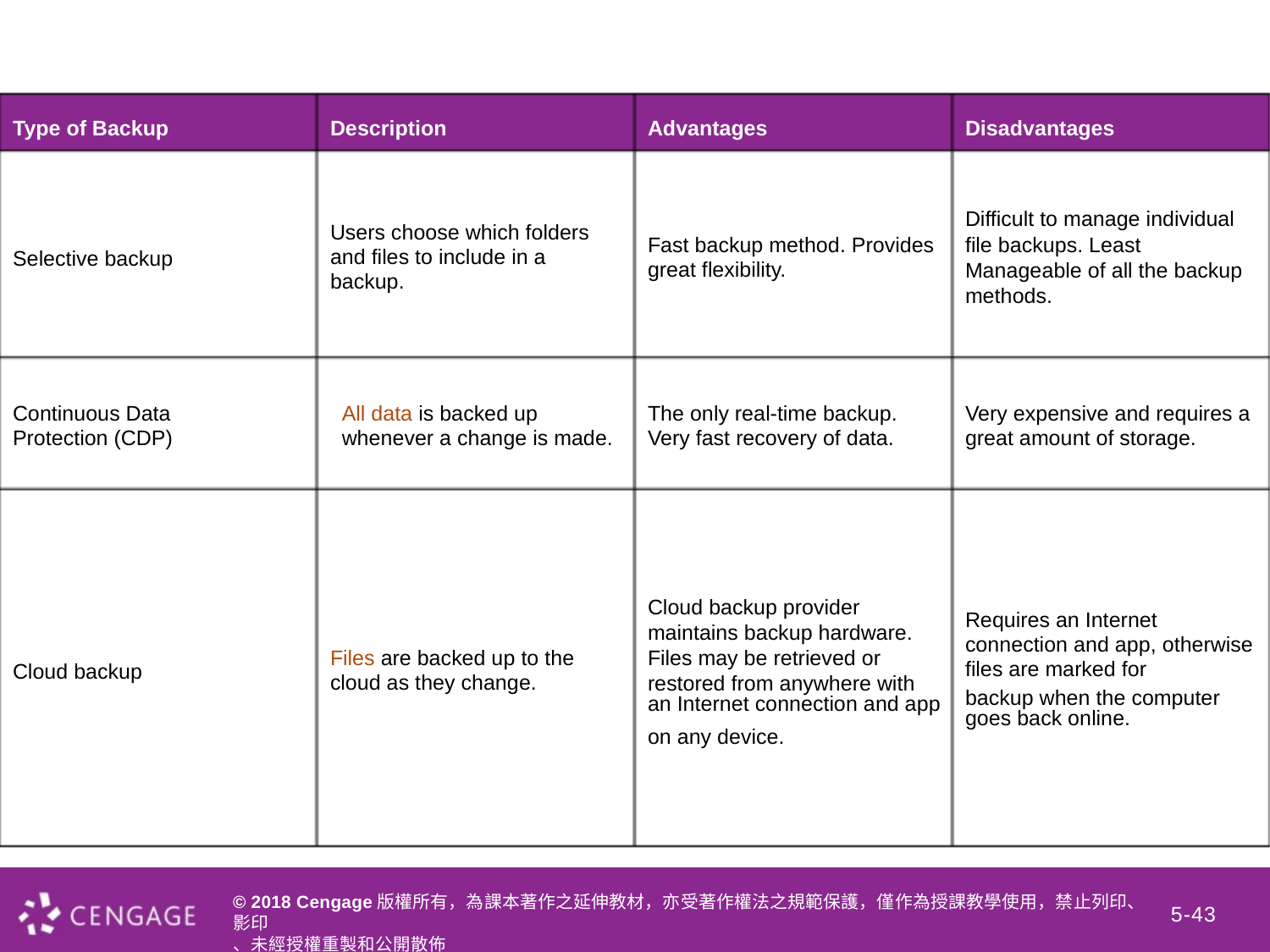

Type of Backup
Description
Advantages
Disadvantages
Difficult to manage individual file backups. Least Manageable of all the backup methods.
Users choose which folders and files to include in a backup.
Fast backup method. Provides great flexibility.
Selective backup
Continuous Data Protection (CDP)
All data is backed up whenever a change is made.
The only real-time backup. Very fast recovery of data.
Very expensive and requires a great amount of storage.
Cloud backup provider maintains backup hardware. Files may be retrieved or restored from anywhere with
an Internet connection and app
on any device.
Requires an Internet connection and app, otherwise files are marked for
backup when the computer
goes back online.
Files are backed up to the cloud as they change.
Cloud backup

© 2018 Cengage版權所有，為課本著作之延伸教材，亦受著作權法之規範保護，僅作為授課教學使用，禁止列印、影印
、未經授權重製和公開散佈
5-43